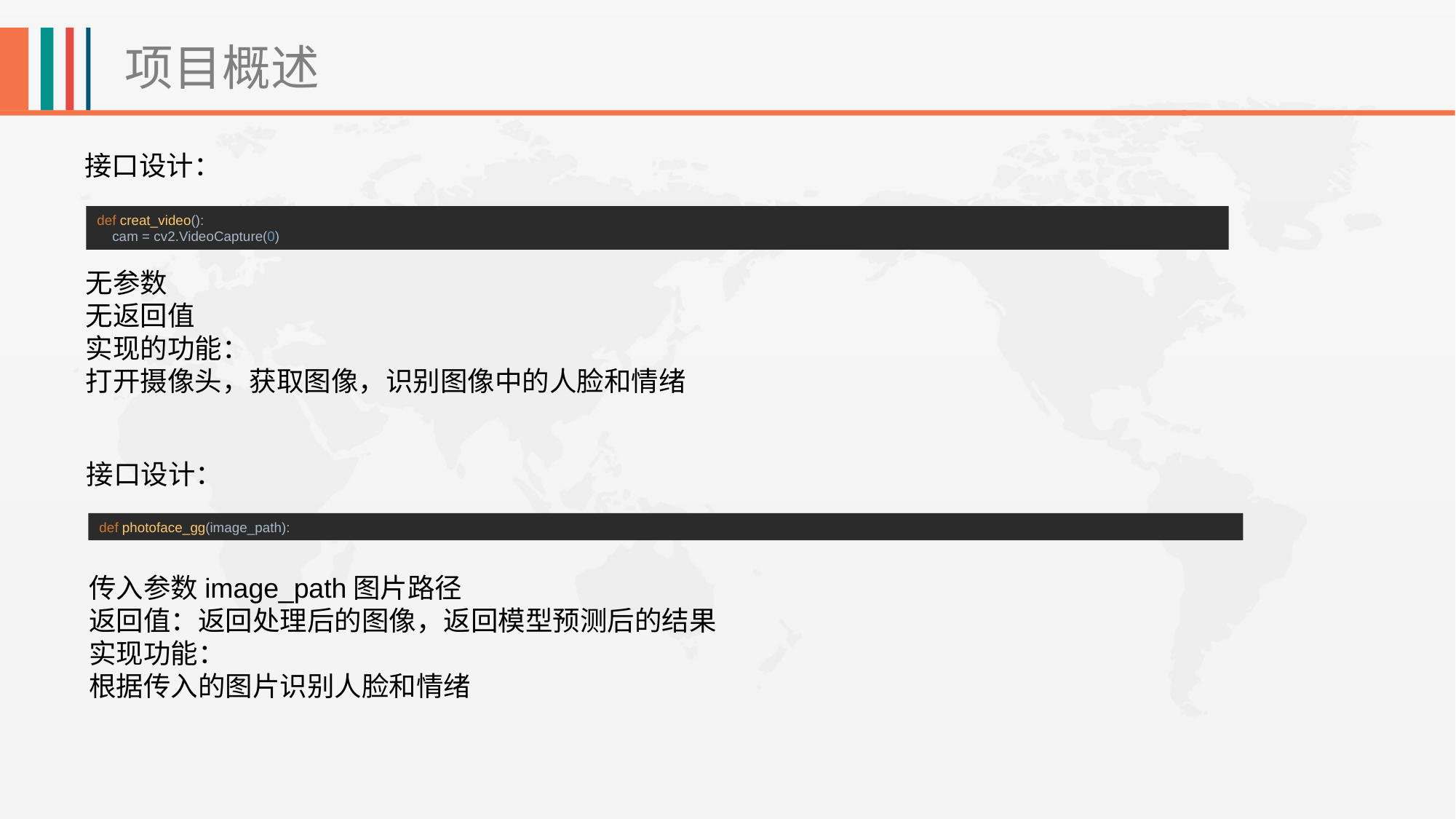

项目概述

接口设计：

def creat_video():
    cam = cv2.VideoCapture(0)
无参数
无返回值
实现的功能：
打开摄像头，获取图像，识别图像中的人脸和情绪
接口设计：
def photoface_gg(image_path):
传入参数image_path图片路径
返回值：返回处理后的图像，返回模型预测后的结果
实现功能：
根据传入的图片识别人脸和情绪